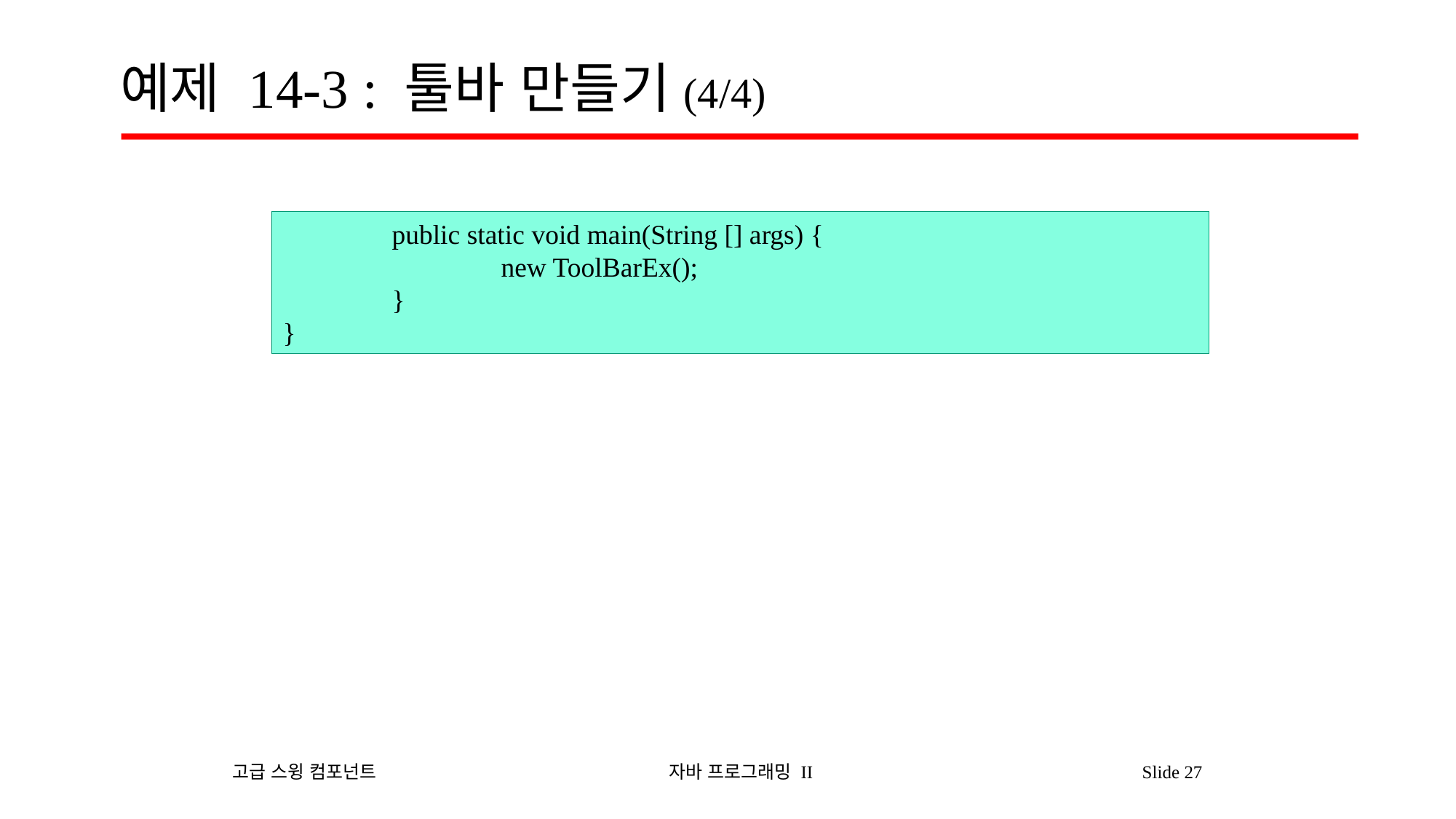

# 예제 14-3 : 툴바 만들기(4/4)
	public static void main(String [] args) {
		new ToolBarEx();
	}
}